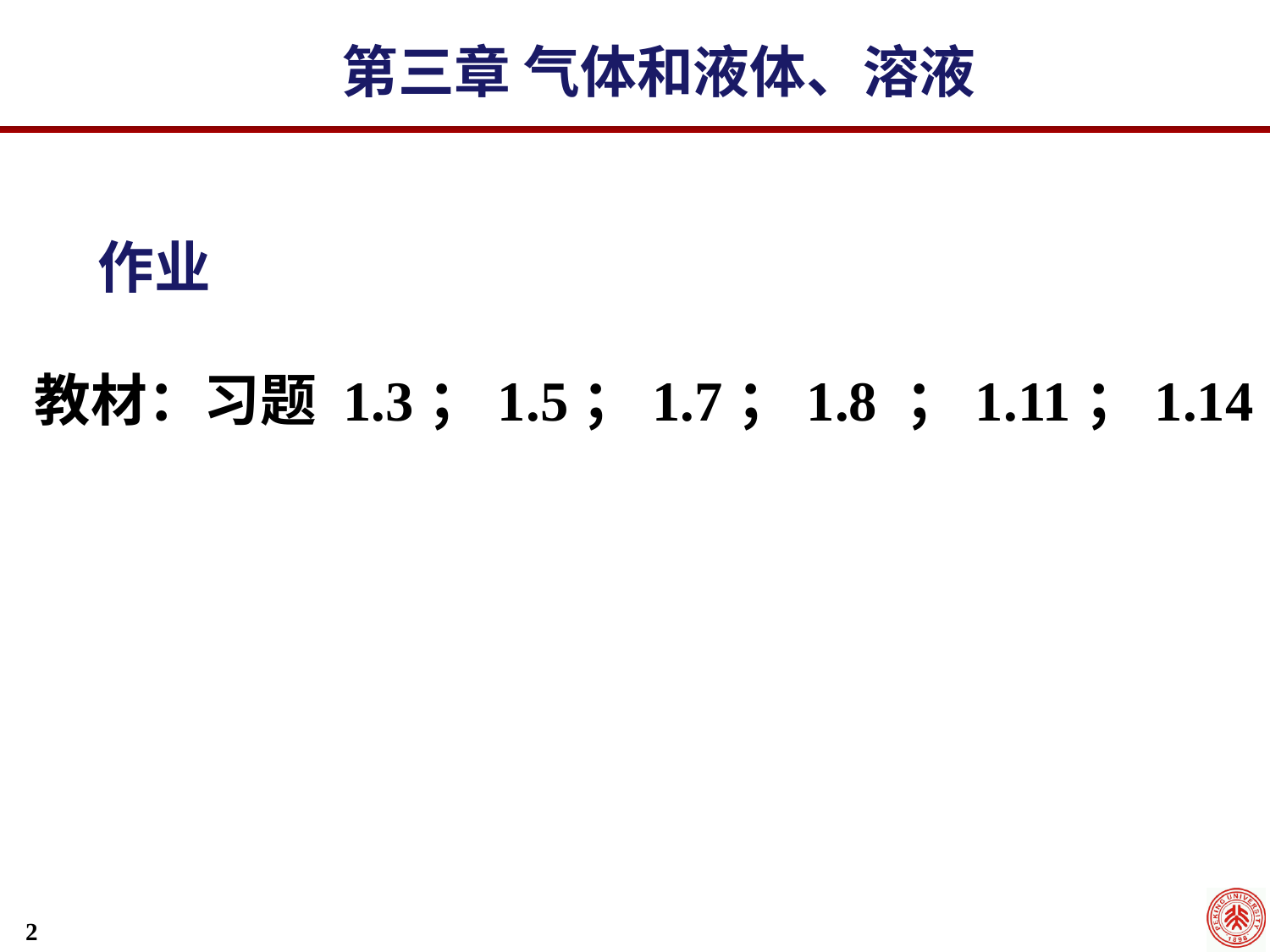

第三章 气体和液体、溶液

作业
教材：习题 1.3；1.5；1.7；1.8 ；1.11；1.14
2